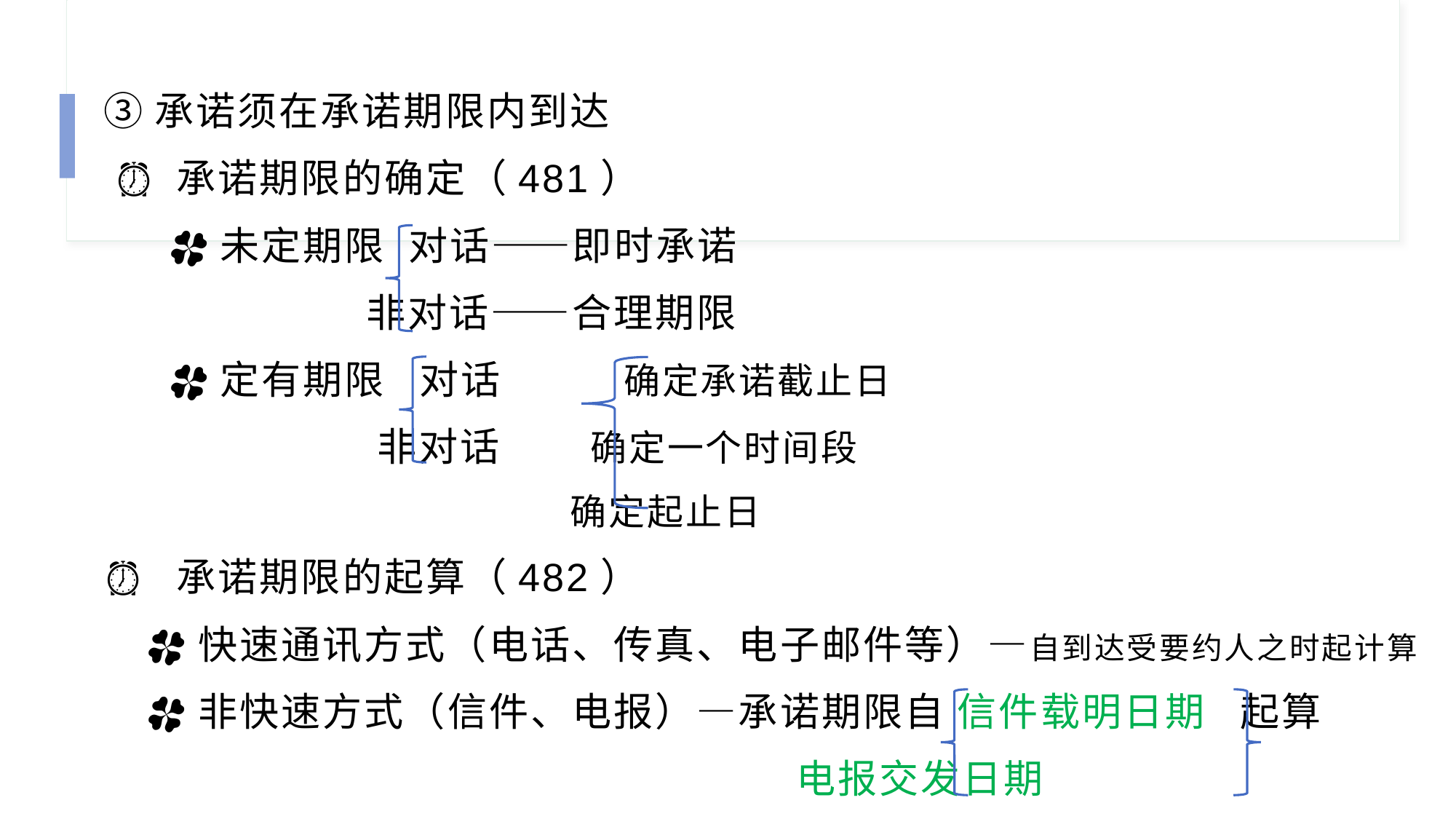

③承诺须在承诺期限内到达
 ⏰ 承诺期限的确定（481）
      🍀未定期限  对话——即时承诺
                       非对话——合理期限
      🍀定有期限   对话           确定承诺截止日
                        非对话        确定一个时间段
                                                    确定起止日
⏰  承诺期限的起算（482）
    🍀快速通讯方式（电话、传真、电子邮件等）—自到达受要约人之时起计算
    🍀非快速方式（信件、电报）—承诺期限自 信件载明日期   起算
                                                              电报交发日期